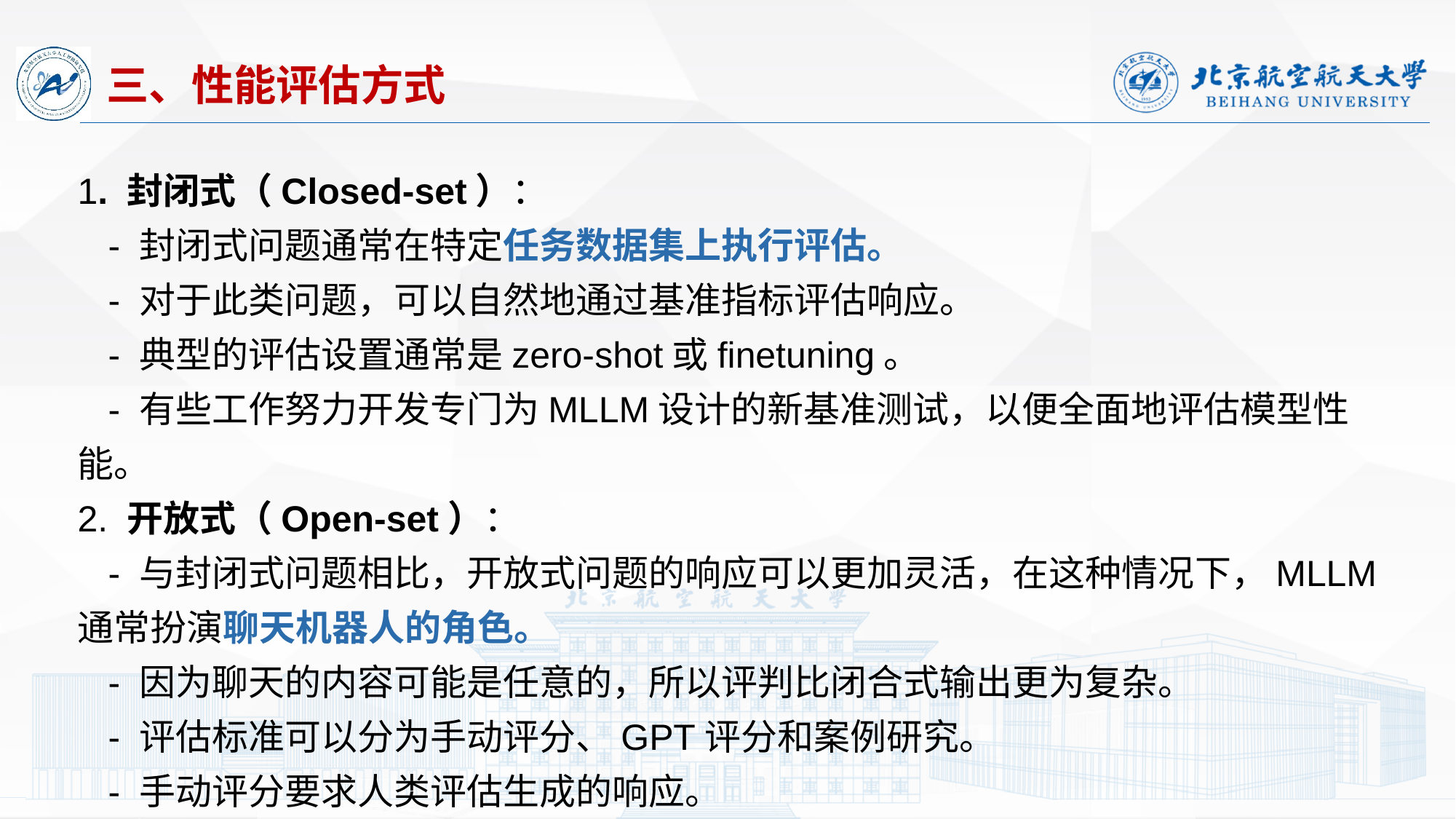

三、性能评估方式
1. 封闭式（Closed-set）：
   - 封闭式问题通常在特定任务数据集上执行评估。
   - 对于此类问题，可以自然地通过基准指标评估响应。
   - 典型的评估设置通常是zero-shot或finetuning。
   - 有些工作努力开发专门为MLLM设计的新基准测试，以便全面地评估模型性能。
2. 开放式（Open-set）：
   - 与封闭式问题相比，开放式问题的响应可以更加灵活，在这种情况下，MLLM通常扮演聊天机器人的角色。
   - 因为聊天的内容可能是任意的，所以评判比闭合式输出更为复杂。
   - 评估标准可以分为手动评分、GPT评分和案例研究。
   - 手动评分要求人类评估生成的响应。
   - GPT评分利用GPT对结果进行评分，通常用于评估多模态对话的性能。